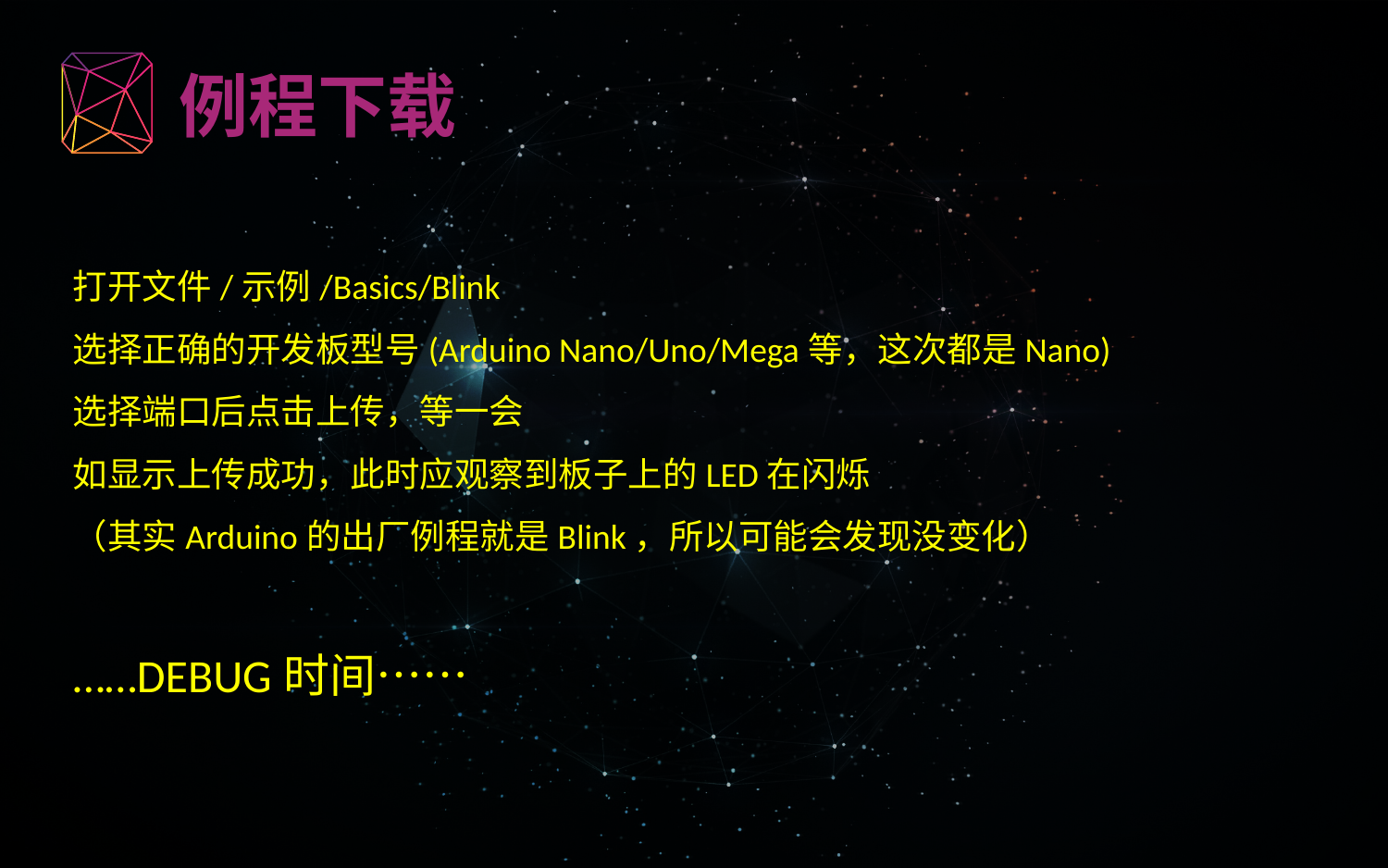

例程下载
打开文件/示例/Basics/Blink
选择正确的开发板型号(Arduino Nano/Uno/Mega等，这次都是Nano)
选择端口后点击上传，等一会
如显示上传成功，此时应观察到板子上的LED在闪烁
（其实Arduino的出厂例程就是Blink，所以可能会发现没变化）

……DEBUG时间……